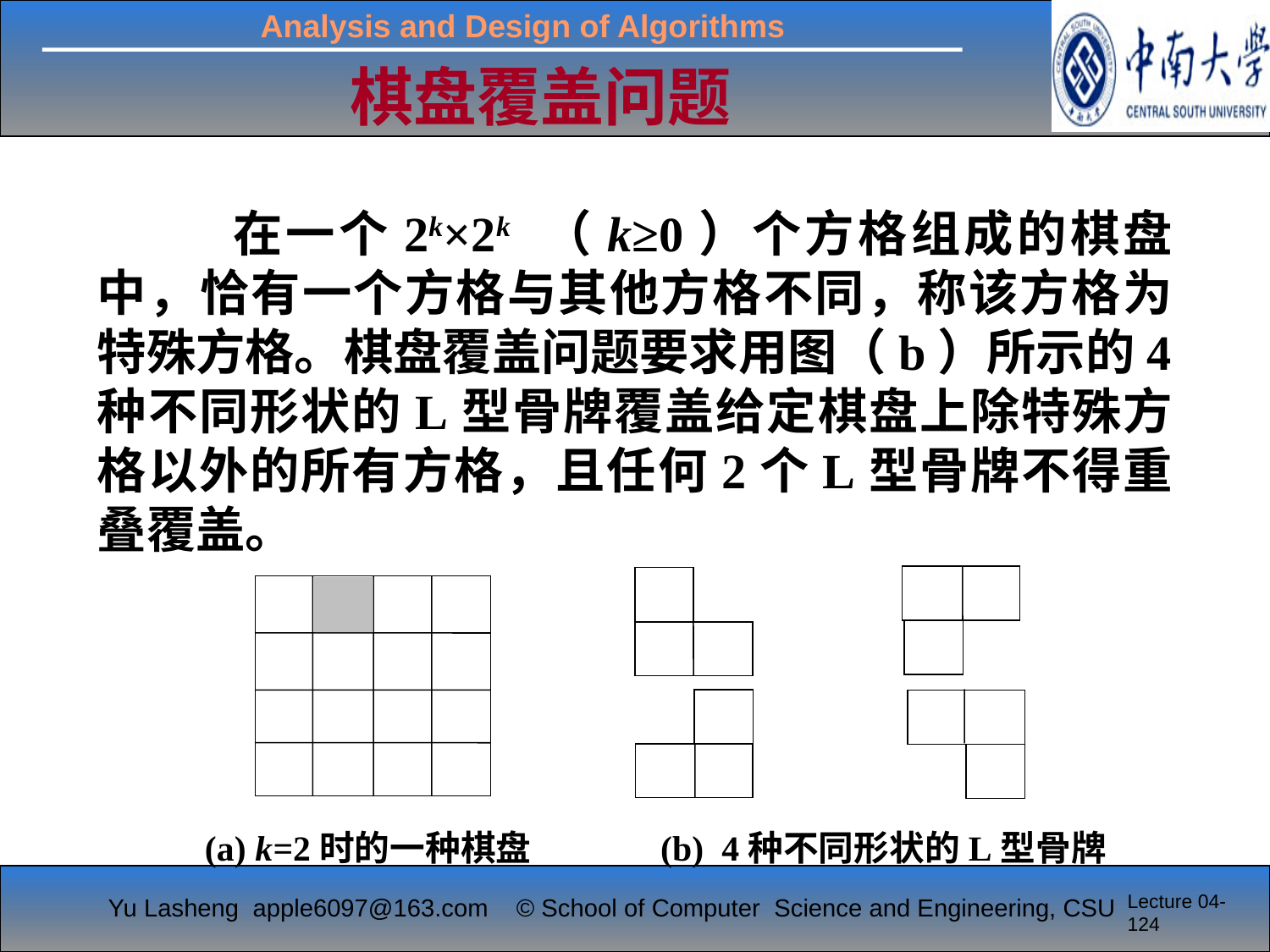

棋盘覆盖问题
        在一个2k×2k （k≥0）个方格组成的棋盘中，恰有一个方格与其他方格不同，称该方格为特殊方格。棋盘覆盖问题要求用图（b）所示的4种不同形状的L型骨牌覆盖给定棋盘上除特殊方格以外的所有方格，且任何2个L型骨牌不得重叠覆盖。

(a) k=2时的一种棋盘               (b)  4种不同形状的L型骨牌
Lecture 04-124